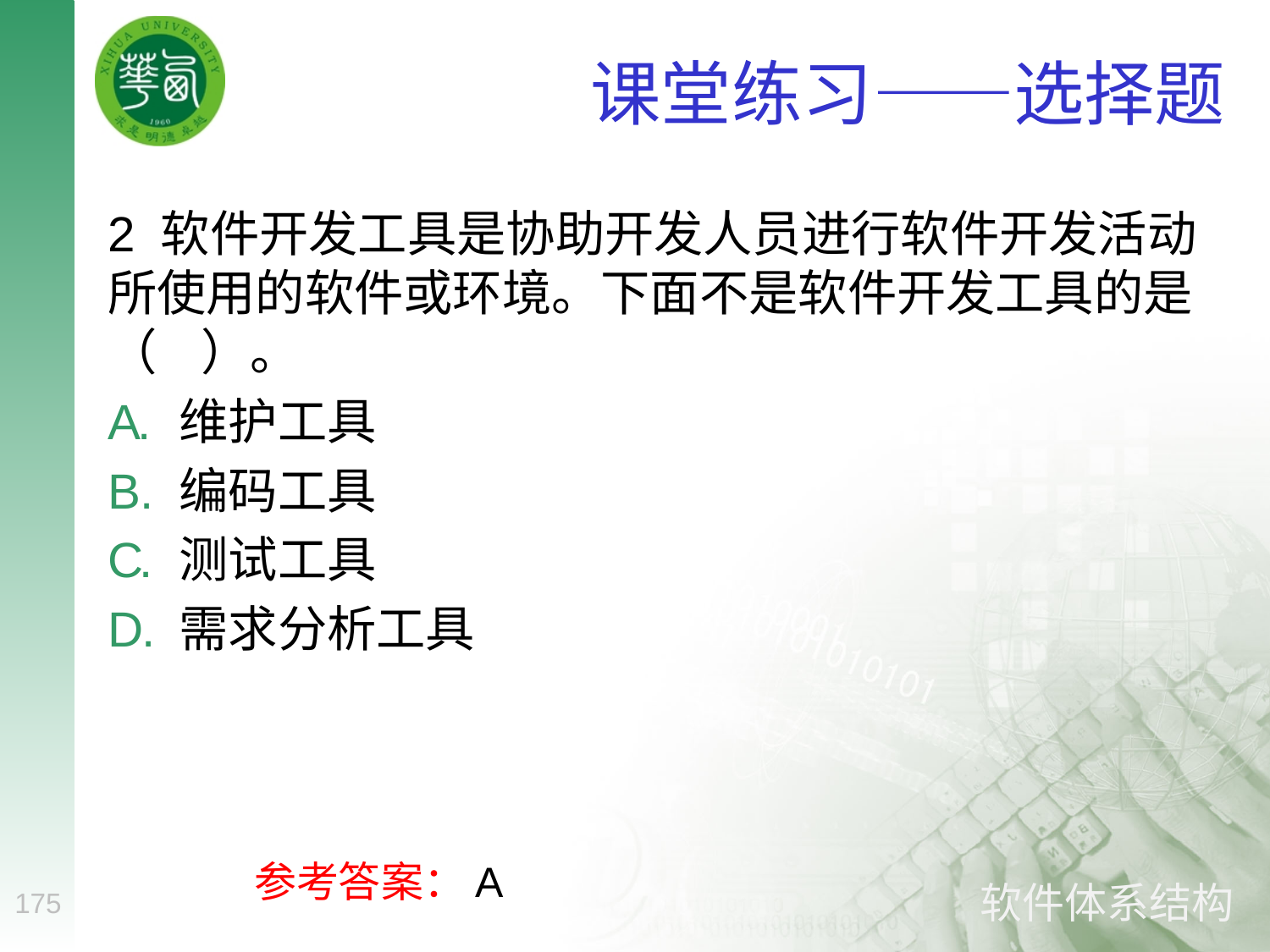

# 课堂练习——选择题
2 软件开发工具是协助开发人员进行软件开发活动所使用的软件或环境。下面不是软件开发工具的是（    ）。
维护工具
编码工具
测试工具
需求分析工具

参考答案：A
175